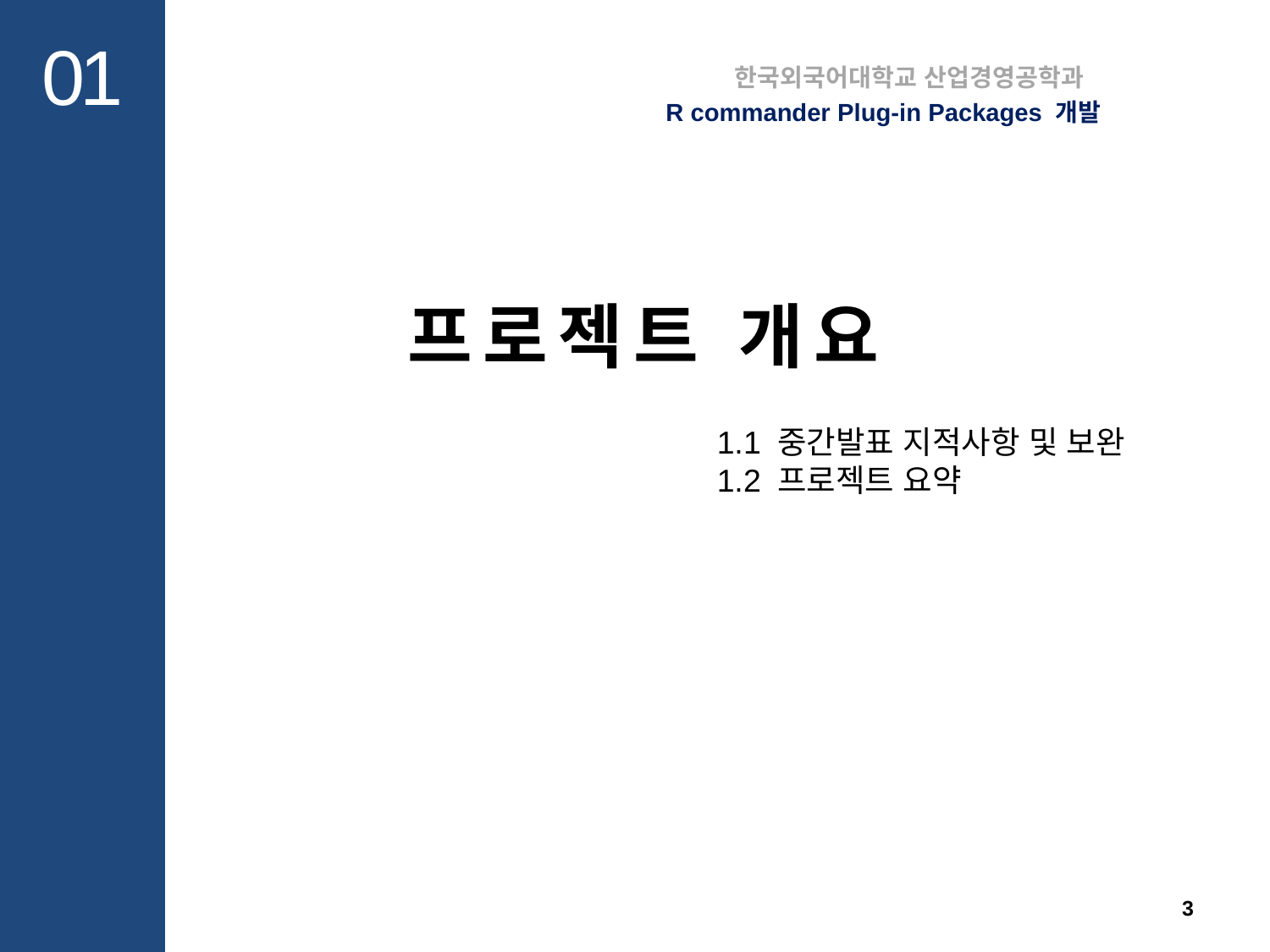

01
한국외국어대학교 산업경영공학과
R commander Plug-in Packages 개발
프로젝트 개요
1.1 중간발표 지적사항 및 보완
1.2 프로젝트 요약
3